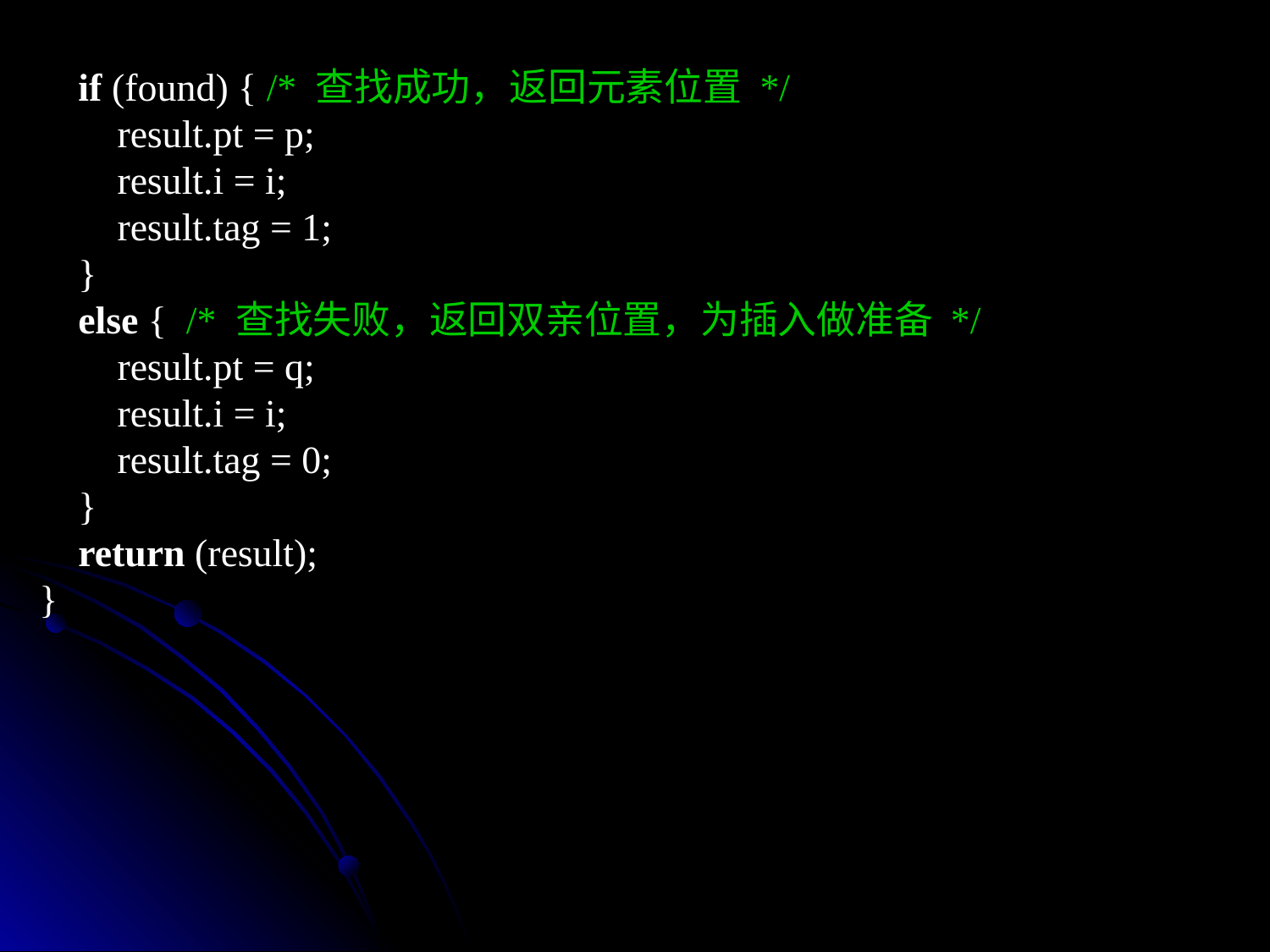

if (found) { /* 查找成功，返回元素位置 */
        result.pt = p;
        result.i = i;
        result.tag = 1;
    }
    else {  /* 查找失败，返回双亲位置，为插入做准备 */
        result.pt = q;
        result.i = i;
        result.tag = 0;
    }
    return (result);
}